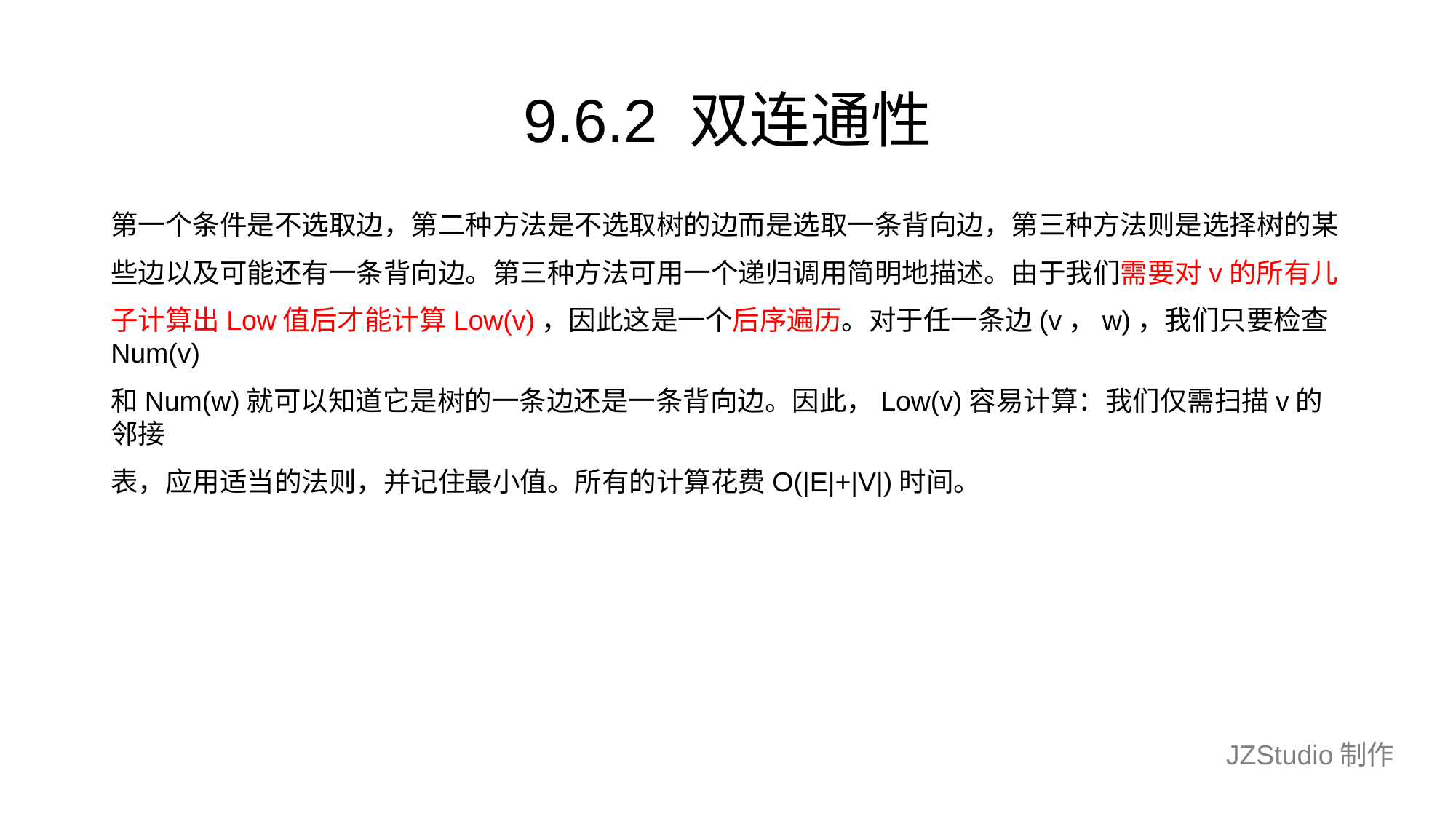

# 9.6.2 双连通性
第一个条件是不选取边，第二种方法是不选取树的边而是选取一条背向边，第三种方法则是选择树的某
些边以及可能还有一条背向边。第三种方法可用一个递归调用简明地描述。由于我们需要对v的所有儿
子计算出Low值后才能计算Low(v)，因此这是一个后序遍历。对于任一条边(v，w)，我们只要检查Num(v)
和Num(w)就可以知道它是树的一条边还是一条背向边。因此，Low(v)容易计算：我们仅需扫描v的邻接
表，应用适当的法则，并记住最小值。所有的计算花费O(|E|+|V|)时间。